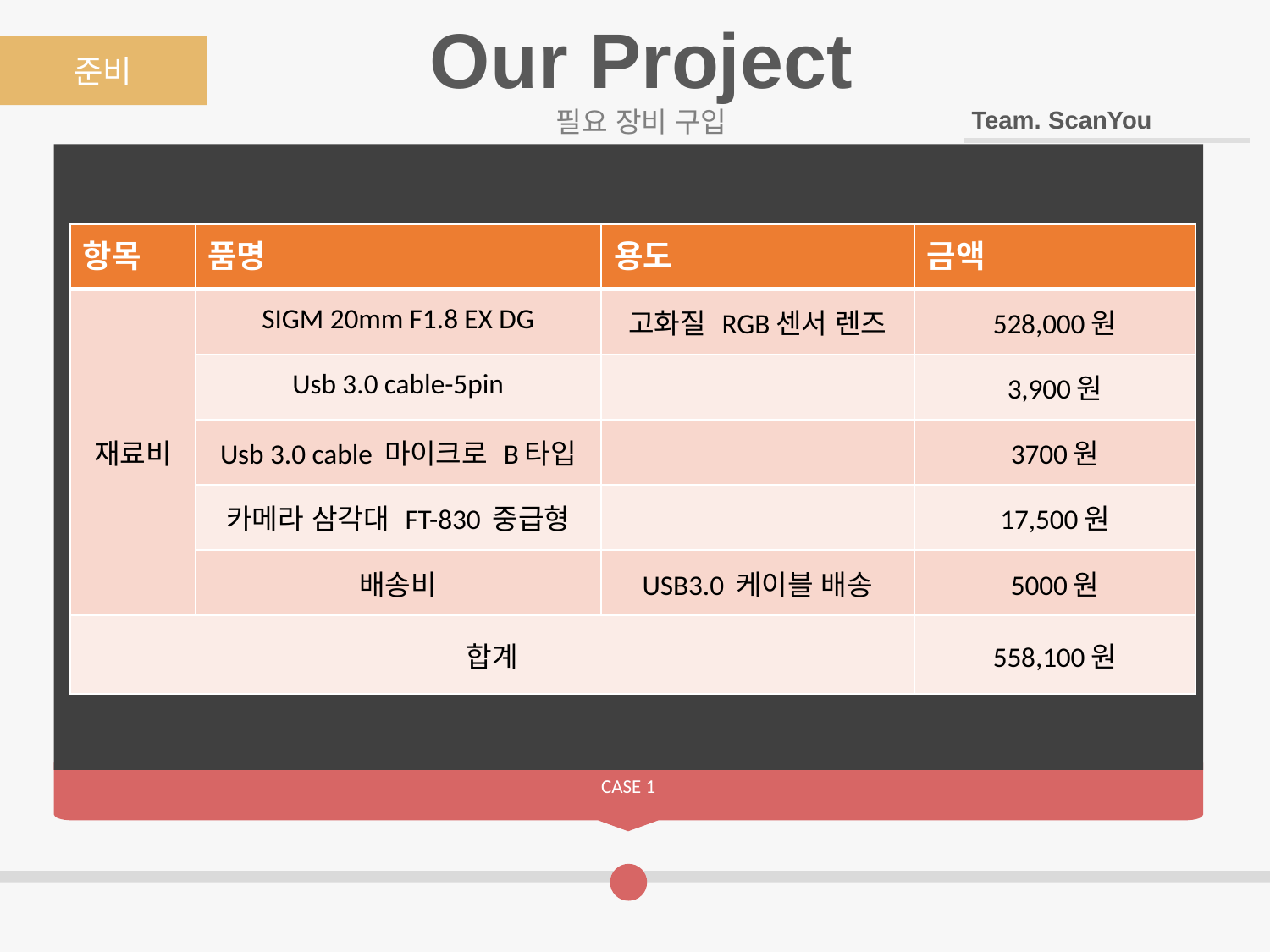

Our Project
준비
필요 장비 구입
| 항목 | 품명 | 용도 | 금액 |
| --- | --- | --- | --- |
| 재료비 | SIGM 20mm F1.8 EX DG | 고화질 RGB센서 렌즈 | 528,000원 |
|  | Usb 3.0 cable-5pin |  | 3,900원 |
|  | Usb 3.0 cable 마이크로 B타입 |  | 3700원 |
|  | 카메라 삼각대 FT-830 중급형 |  | 17,500원 |
|  | 배송비 | USB3.0 케이블 배송 | 5000원 |
| 합계 |  |  | 558,100원 |